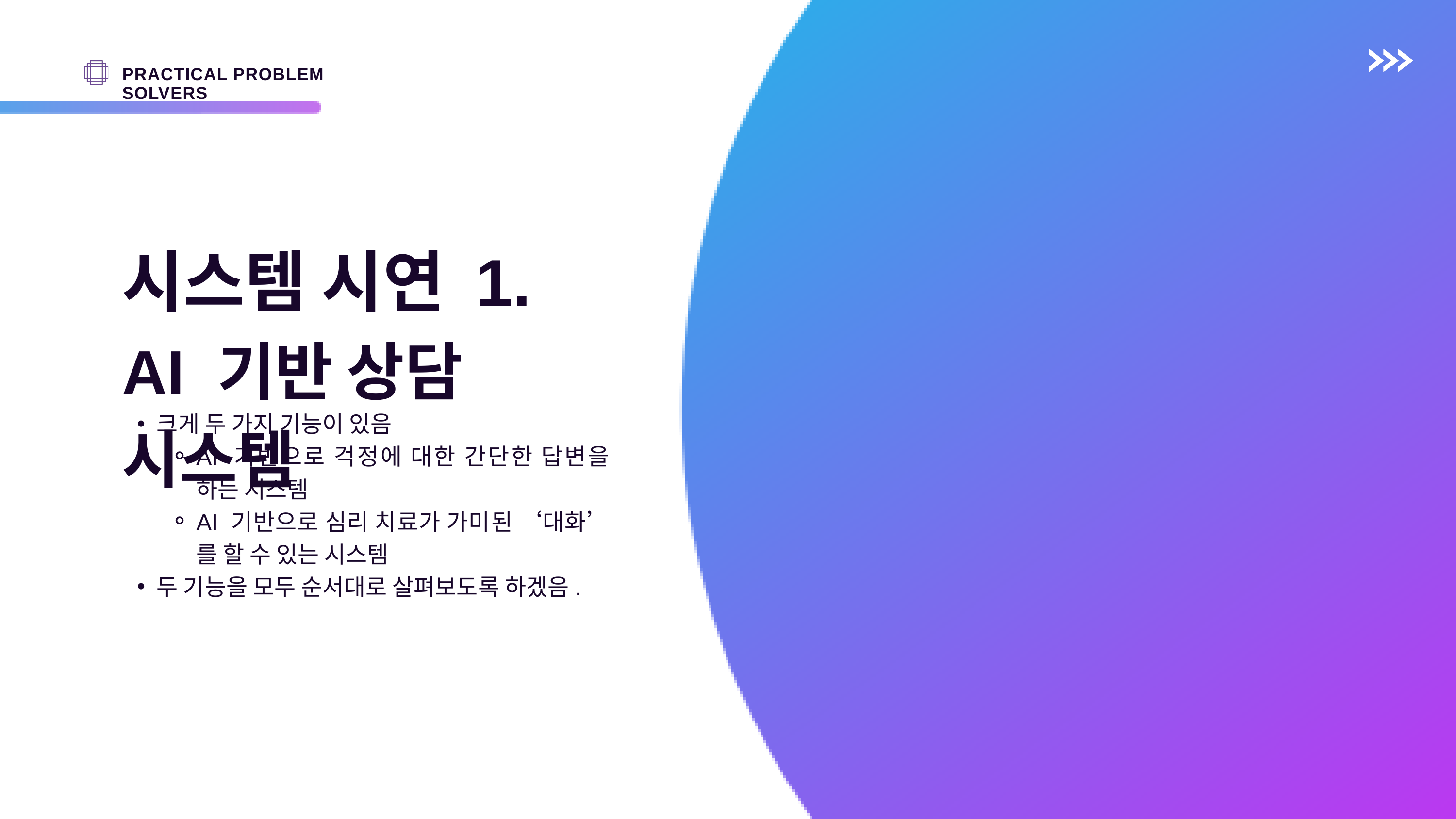

PRACTICAL PROBLEM SOLVERS

시스템 시연 1.
AI 기반 상담 시스템
크게 두 가지 기능이 있음
AI 기반으로 걱정에 대한 간단한 답변을 하는 시스템
AI 기반으로 심리 치료가 가미된 ‘대화’를 할 수 있는 시스템
두 기능을 모두 순서대로 살펴보도록 하겠음.